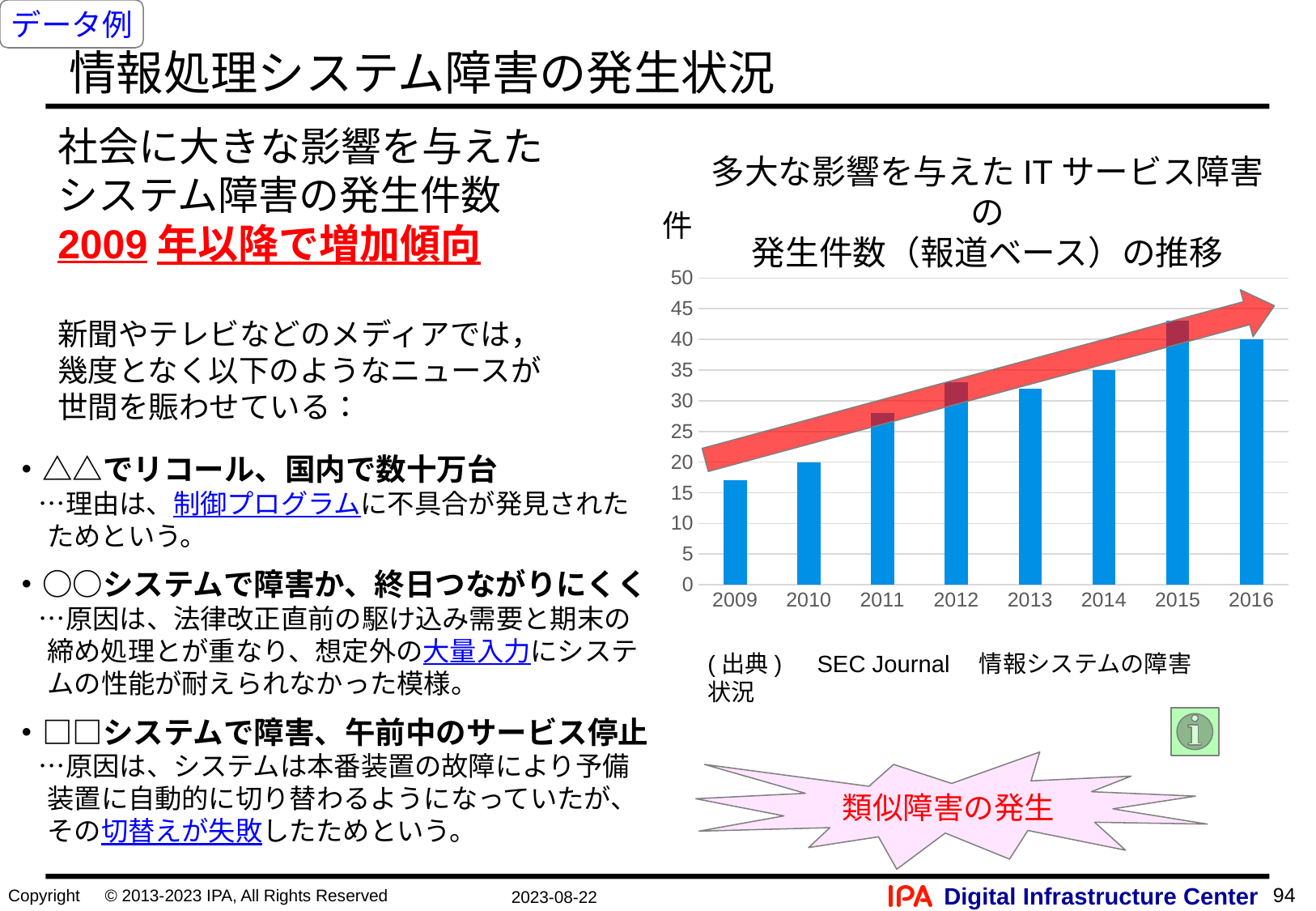

データ例
# 情報処理システム障害の発生状況
社会に大きな影響を与えたシステム障害の発生件数
2009年以降で増加傾向

新聞やテレビなどのメディアでは，
幾度となく以下のようなニュースが世間を賑わせている：
多大な影響を与えたITサービス障害の
発生件数（報道ベース）の推移
件

[unsupported chart]

・△△でリコール、国内で数十万台
　…理由は、制御プログラムに不具合が発見されたためという。

・○○システムで障害か、終日つながりにくく
　…原因は、法律改正直前の駆け込み需要と期末の締め処理とが重なり、想定外の大量入力にシステムの性能が耐えられなかった模様。

・□□システムで障害、午前中のサービス停止
　…原因は、システムは本番装置の故障により予備装置に自動的に切り替わるようになっていたが、その切替えが失敗したためという。
(出典)　SEC Journal　情報システムの障害状況

類似障害の発生